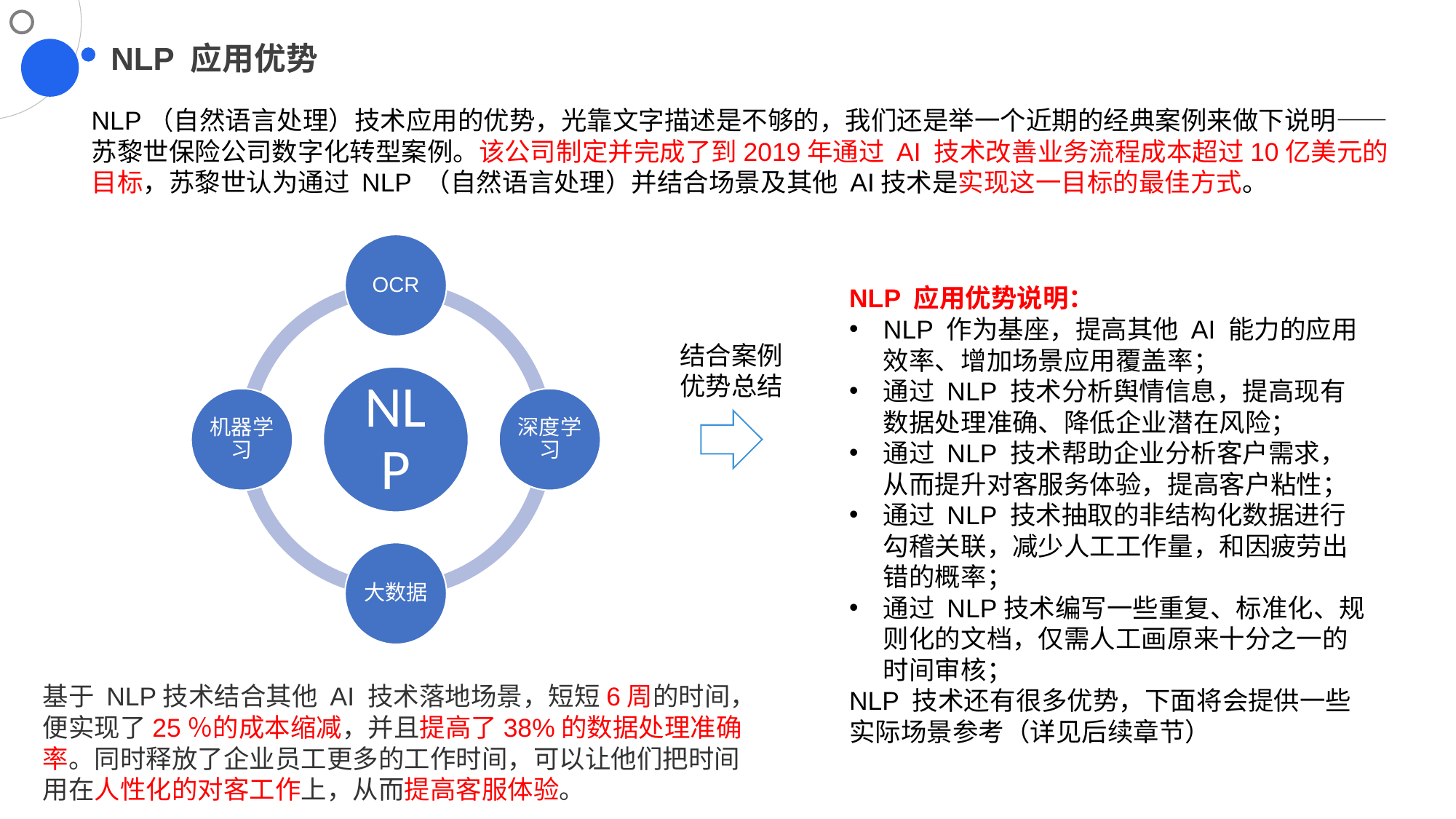

NLP 应用优势
NLP（自然语言处理）技术应用的优势，光靠文字描述是不够的，我们还是举一个近期的经典案例来做下说明——苏黎世保险公司数字化转型案例。该公司制定并完成了到2019年通过 AI 技术改善业务流程成本超过10亿美元的目标，苏黎世认为通过 NLP （自然语言处理）并结合场景及其他 AI技术是实现这一目标的最佳方式。
NLP
OCR
深度学习
大数据
机器学习
NLP 应用优势说明：
NLP 作为基座，提高其他 AI 能力的应用效率、增加场景应用覆盖率；
通过 NLP 技术分析舆情信息，提高现有数据处理准确、降低企业潜在风险；
通过 NLP 技术帮助企业分析客户需求，从而提升对客服务体验，提高客户粘性；
通过 NLP 技术抽取的非结构化数据进行勾稽关联，减少人工工作量，和因疲劳出错的概率；
通过 NLP技术编写一些重复、标准化、规则化的文档，仅需人工画原来十分之一的时间审核；
NLP 技术还有很多优势，下面将会提供一些实际场景参考（详见后续章节）
结合案例
优势总结

基于 NLP技术结合其他 AI 技术落地场景，短短6周的时间，便实现了25％的成本缩减，并且提高了38%的数据处理准确率。同时释放了企业员工更多的工作时间，可以让他们把时间用在人性化的对客工作上，从而提高客服体验。